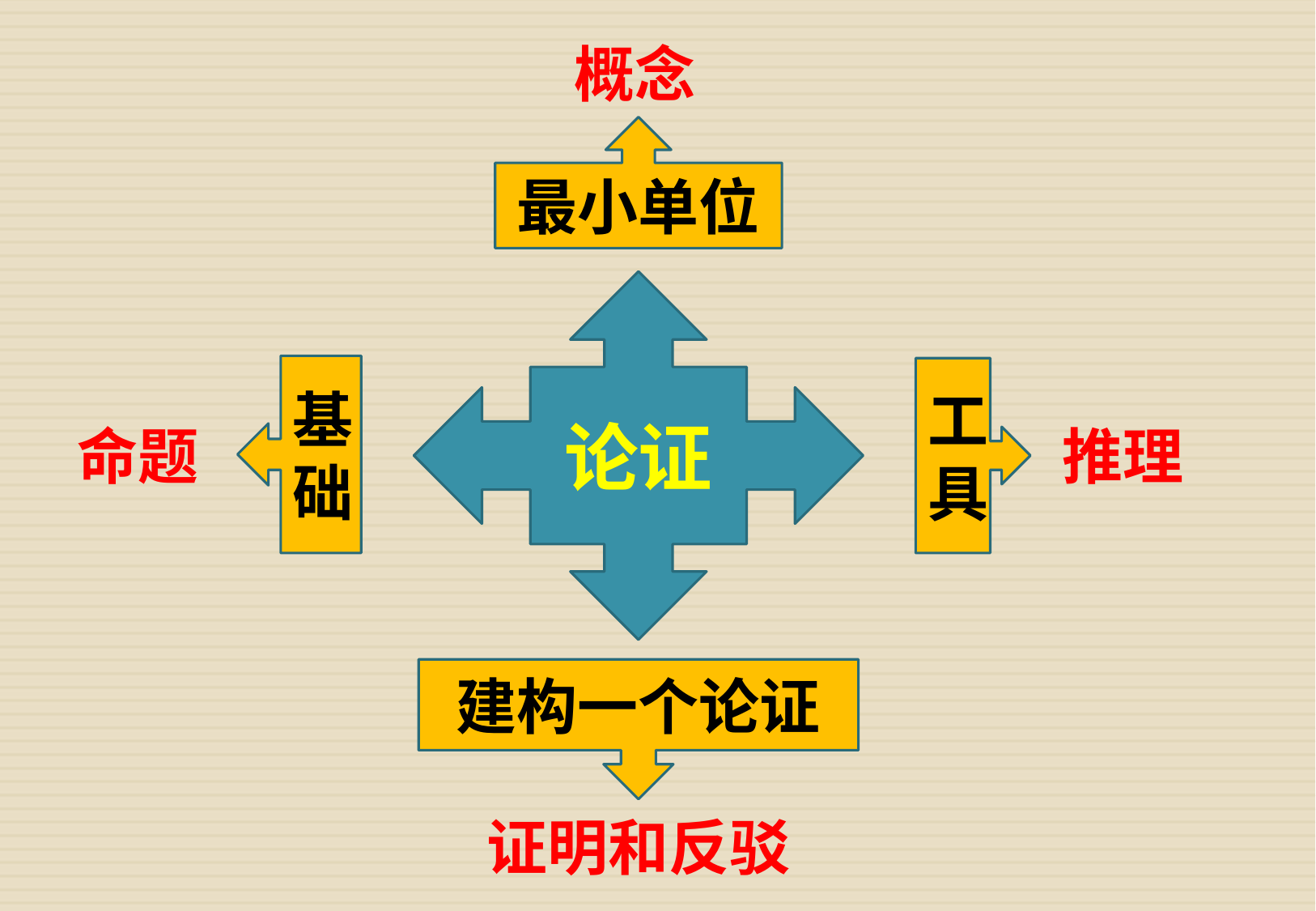

概念
最小单位
论证
基础
工具
命题
推理
建构一个论证
证明和反驳